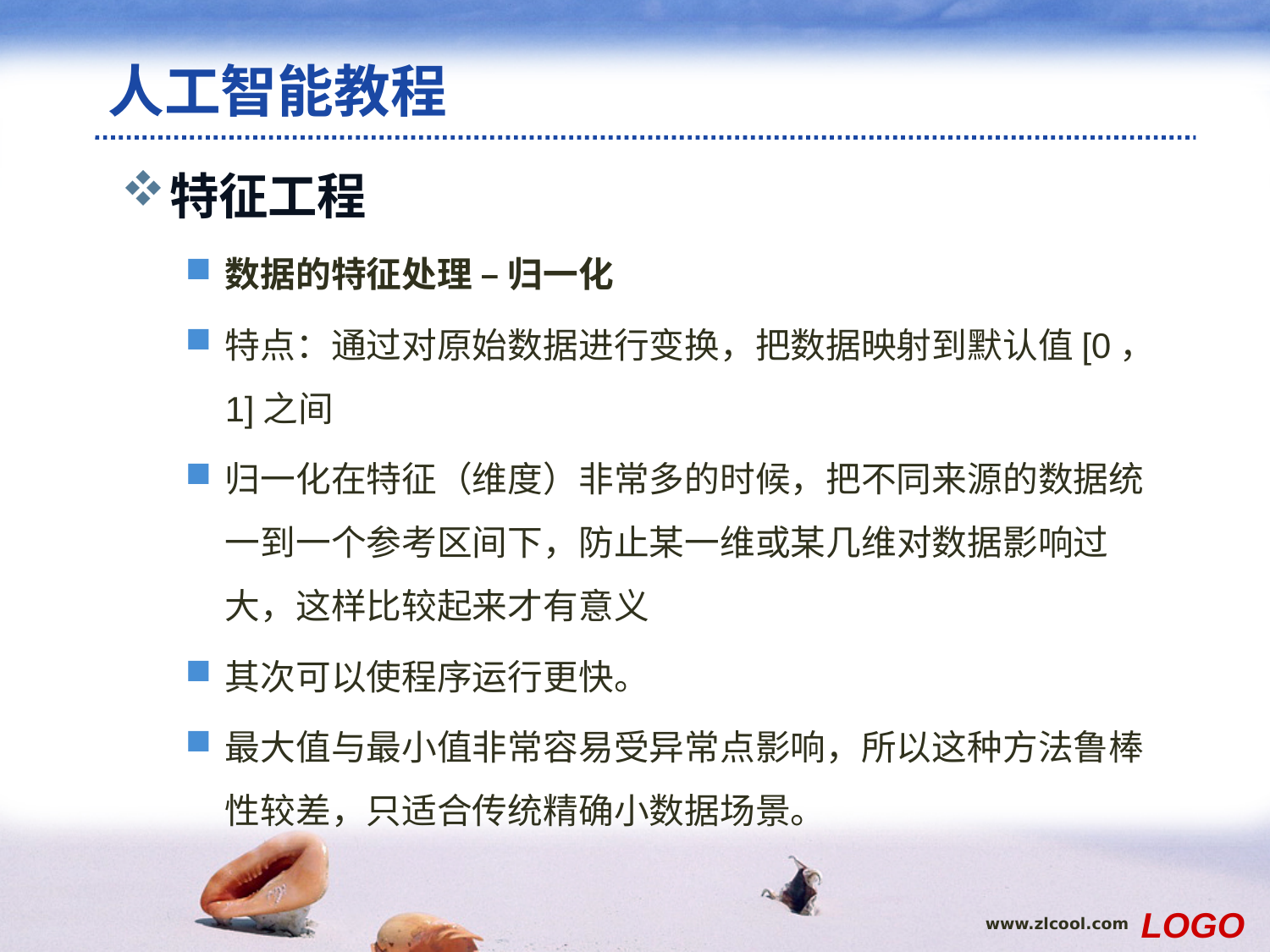

# 人工智能教程
特征工程
数据的特征处理 – 归一化
特点：通过对原始数据进行变换，把数据映射到默认值[0，1]之间
归一化在特征（维度）非常多的时候，把不同来源的数据统一到一个参考区间下，防止某一维或某几维对数据影响过大，这样比较起来才有意义
其次可以使程序运行更快。
最大值与最小值非常容易受异常点影响，所以这种方法鲁棒性较差，只适合传统精确小数据场景。

LOGO
www.zlcool.com